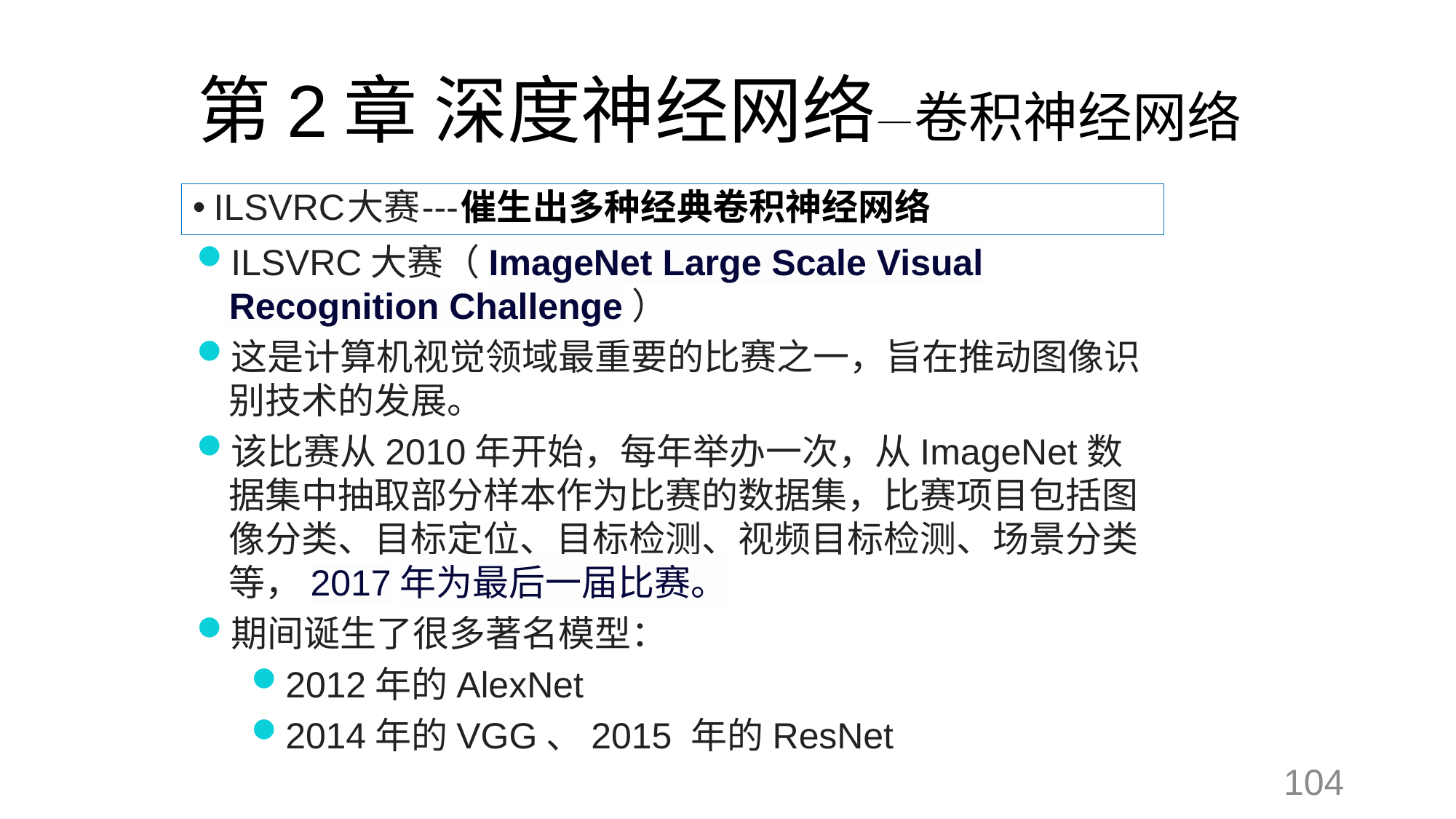

# 第2章 深度神经网络—卷积神经网络
ILSVRC大赛---催生出多种经典卷积神经网络

ILSVRC大赛（ImageNet Large Scale Visual Recognition Challenge）
这是计算机视觉领域最重要的比赛之一，旨在推动图像识别技术的发展。
该比赛从2010年开始，每年举办一次，从ImageNet数据集中抽取部分样本作为比赛的数据集，比赛项目包括图像分类、目标定位、目标检测、视频目标检测、场景分类等，2017年为最后一届比赛。
期间诞生了很多著名模型：
2012年的AlexNet
2014年的VGG、2015 年的ResNet

104